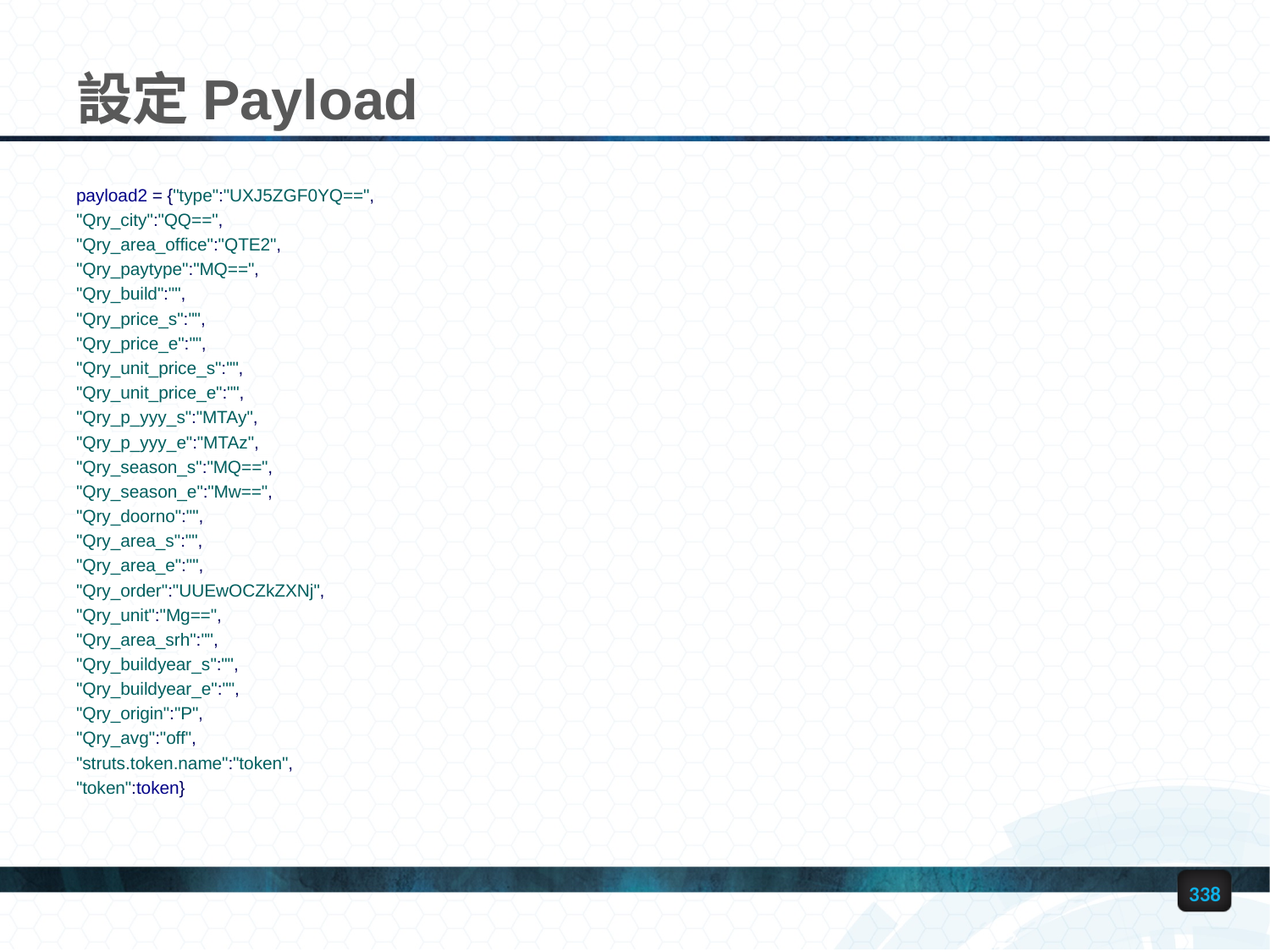

# 設定Payload
payload2 = {"type":"UXJ5ZGF0YQ==",
"Qry_city":"QQ==",
"Qry_area_office":"QTE2",
"Qry_paytype":"MQ==",
"Qry_build":"",
"Qry_price_s":"",
"Qry_price_e":"",
"Qry_unit_price_s":"",
"Qry_unit_price_e":"",
"Qry_p_yyy_s":"MTAy",
"Qry_p_yyy_e":"MTAz",
"Qry_season_s":"MQ==",
"Qry_season_e":"Mw==",
"Qry_doorno":"",
"Qry_area_s":"",
"Qry_area_e":"",
"Qry_order":"UUEwOCZkZXNj",
"Qry_unit":"Mg==",
"Qry_area_srh":"",
"Qry_buildyear_s":"",
"Qry_buildyear_e":"",
"Qry_origin":"P",
"Qry_avg":"off",
"struts.token.name":"token",
"token":token}
338